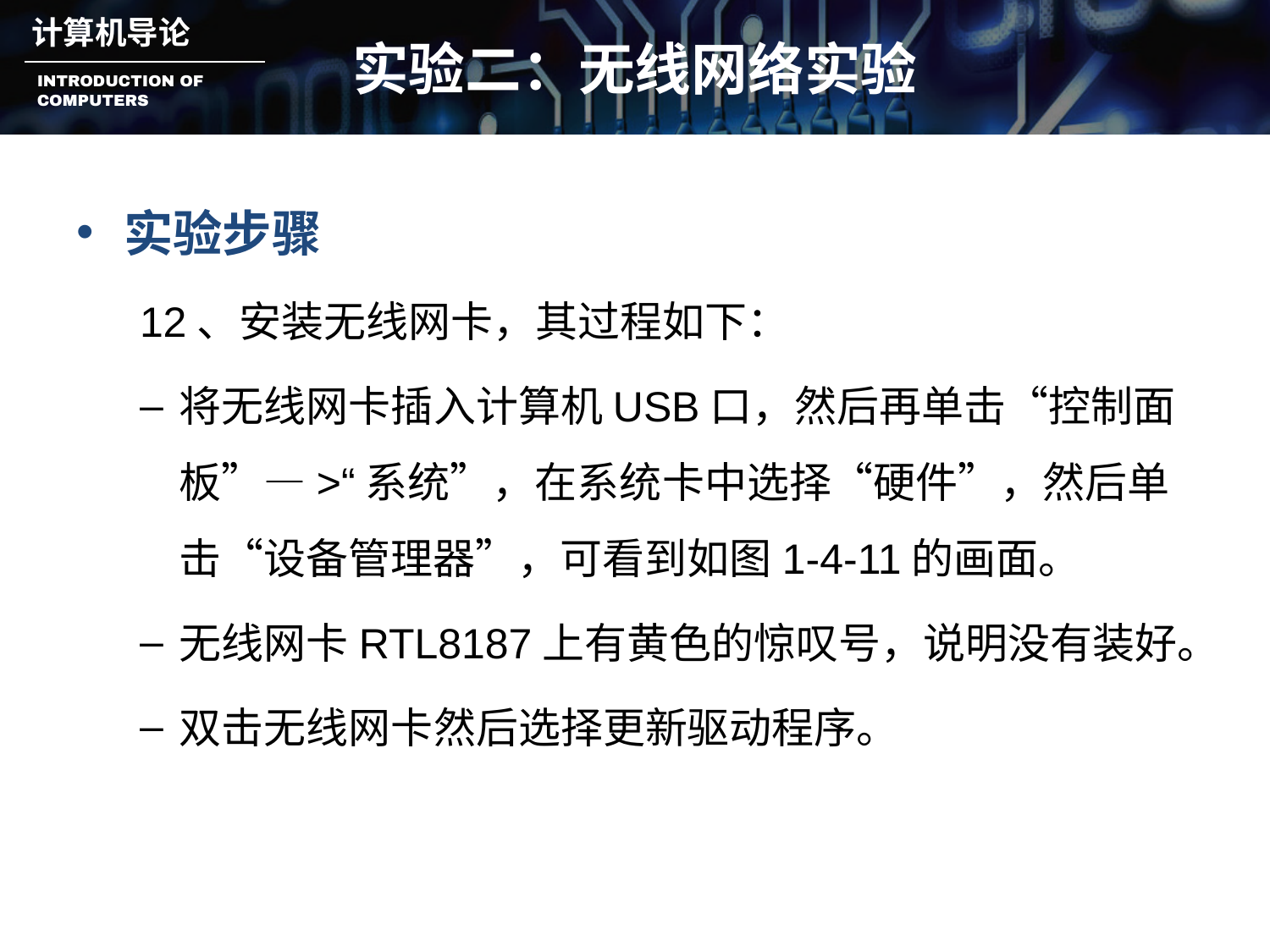

# 实验二：无线网络实验
实验步骤
12、安装无线网卡，其过程如下：
将无线网卡插入计算机USB口，然后再单击“控制面板”—>“系统”，在系统卡中选择“硬件”，然后单击“设备管理器”，可看到如图1-4-11的画面。
无线网卡RTL8187上有黄色的惊叹号，说明没有装好。
双击无线网卡然后选择更新驱动程序。